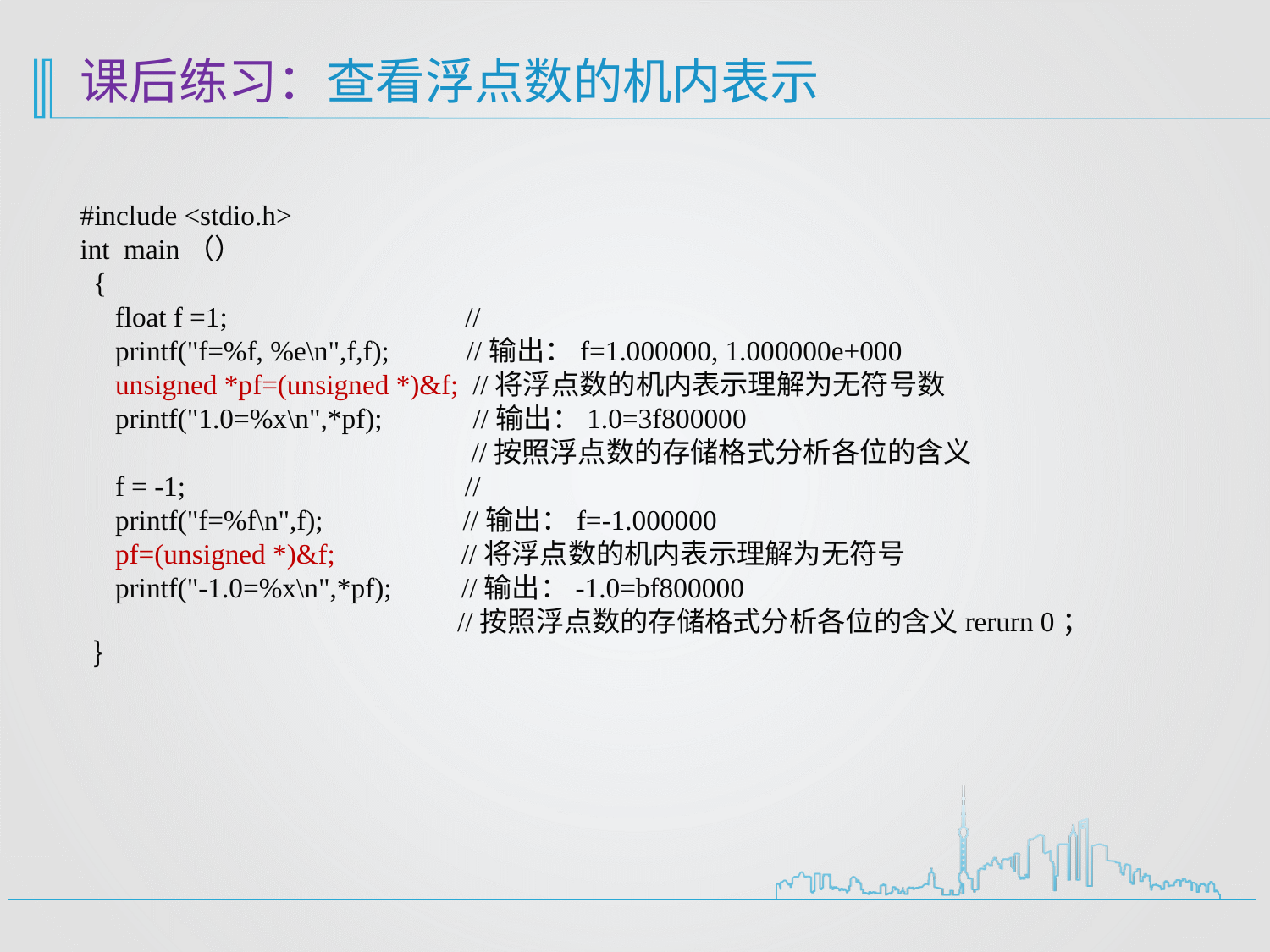

# 课后练习：查看浮点数的机内表示

#include <stdio.h>
int  main（）
 {
     float f =1;                                  //
     printf("f=%f, %e\n",f,f);           //输出：f=1.000000, 1.000000e+000
     unsigned *pf=(unsigned *)&f;  //将浮点数的机内表示理解为无符号数
     printf("1.0=%x\n",*pf);             //输出：1.0=3f800000
                                                        //按照浮点数的存储格式分析各位的含义
     f = -1;                                        //
     printf("f=%f\n",f);                    //输出：f=-1.000000
     pf=(unsigned *)&f;                  //将浮点数的机内表示理解为无符号
     printf("-1.0=%x\n",*pf);          //输出：-1.0=bf800000
                                                      //按照浮点数的存储格式分析各位的含义rerurn 0；
 ｝